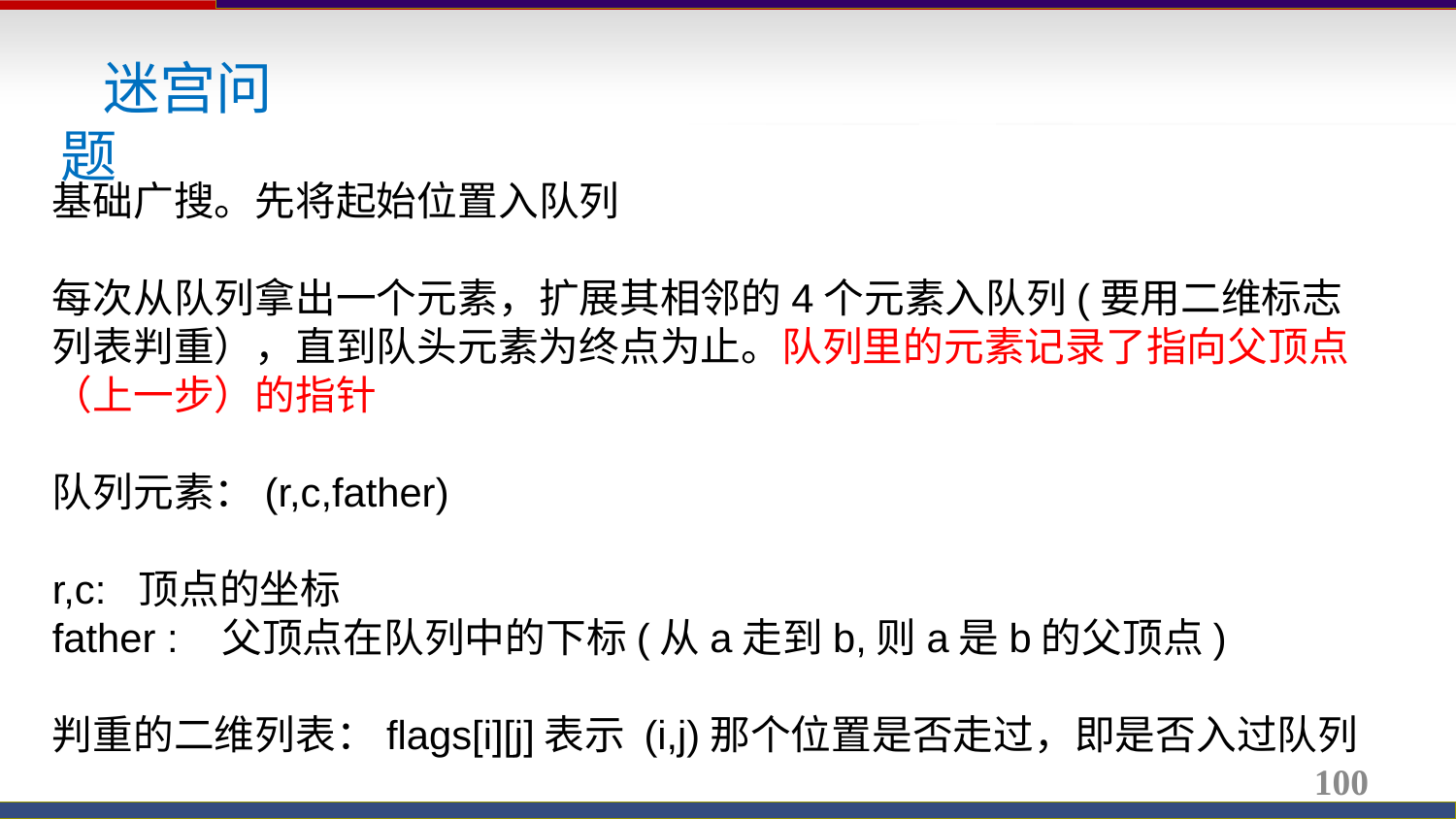

迷宫问题
基础广搜。先将起始位置入队列

每次从队列拿出一个元素，扩展其相邻的4个元素入队列(要用二维标志列表判重），直到队头元素为终点为止。队列里的元素记录了指向父顶点（上一步）的指针

队列元素：(r,c,father)

r,c:  顶点的坐标
father :   父顶点在队列中的下标(从a走到b,则a是b的父顶点)

判重的二维列表：flags[i][j]表示 (i,j)那个位置是否走过，即是否入过队列